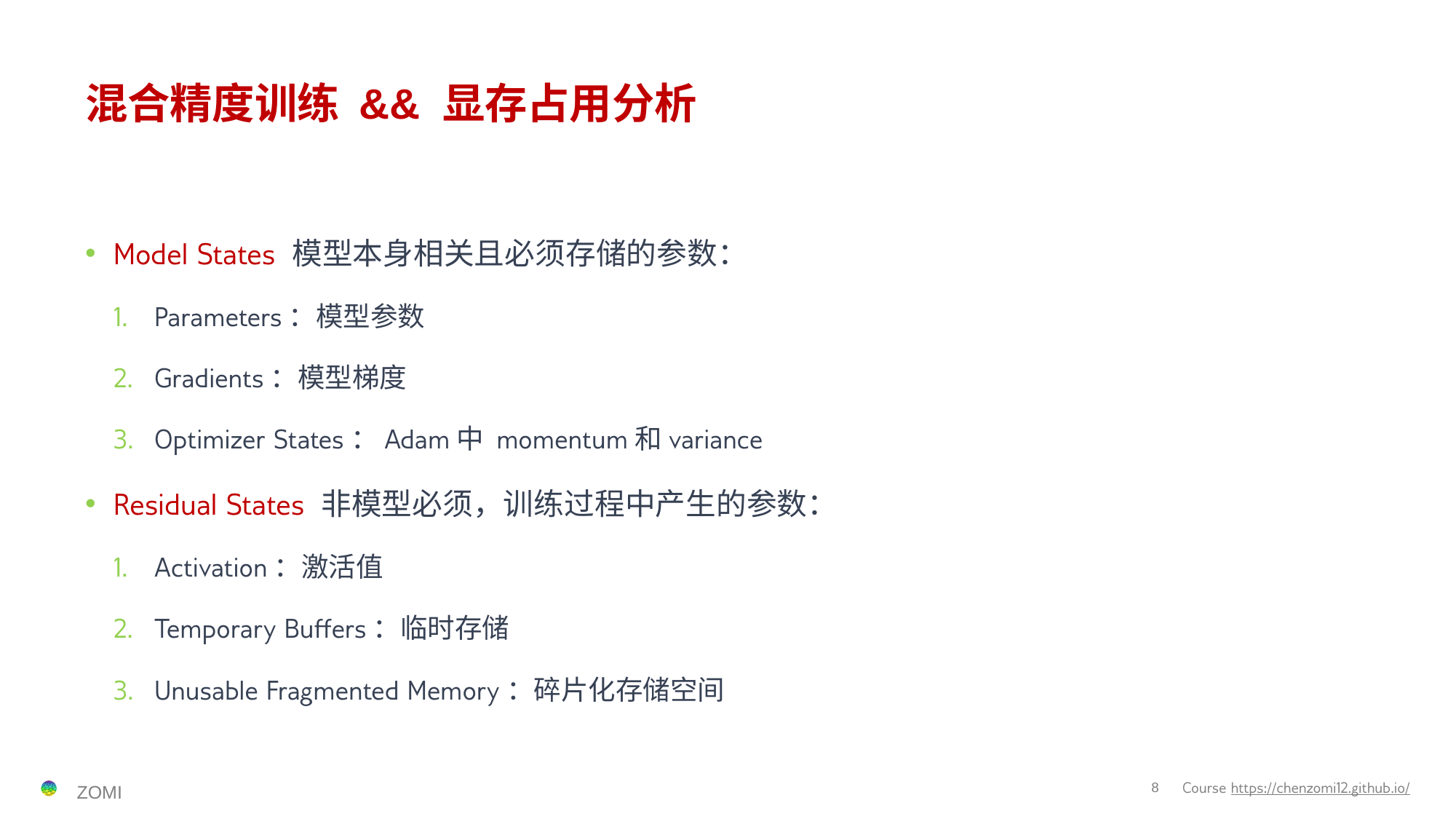

# 混合精度训练 && 显存占用分析
Model States 模型本身相关且必须存储的参数：
Parameters：模型参数
Gradients：模型梯度
Optimizer States：Adam中 momentum和variance
Residual States 非模型必须，训练过程中产生的参数：
Activation：激活值
Temporary Buffers：临时存储
Unusable Fragmented Memory：碎片化存储空间